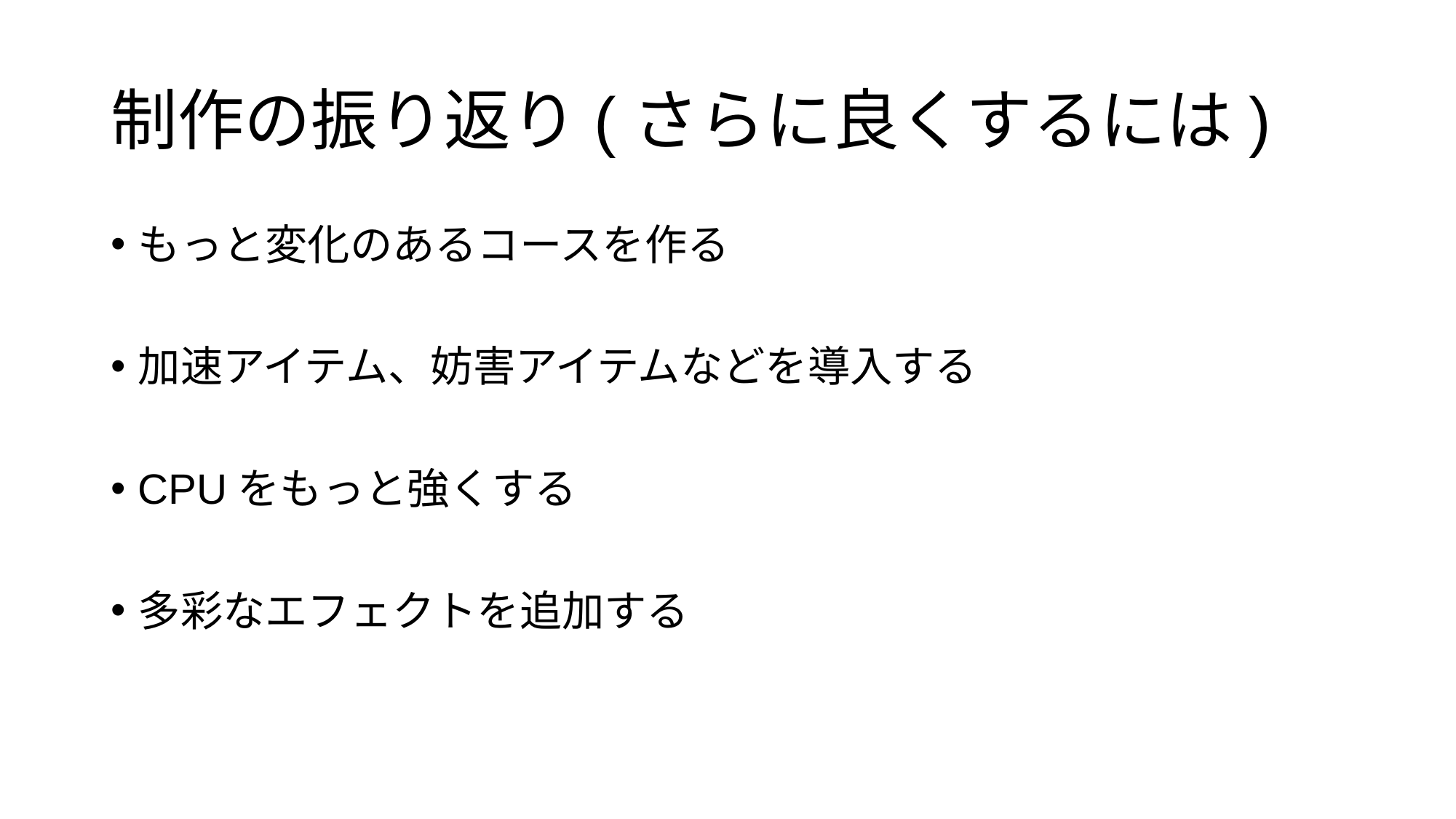

# 制作の振り返り(さらに良くするには)
もっと変化のあるコースを作る

加速アイテム、妨害アイテムなどを導入する

CPUをもっと強くする

多彩なエフェクトを追加する